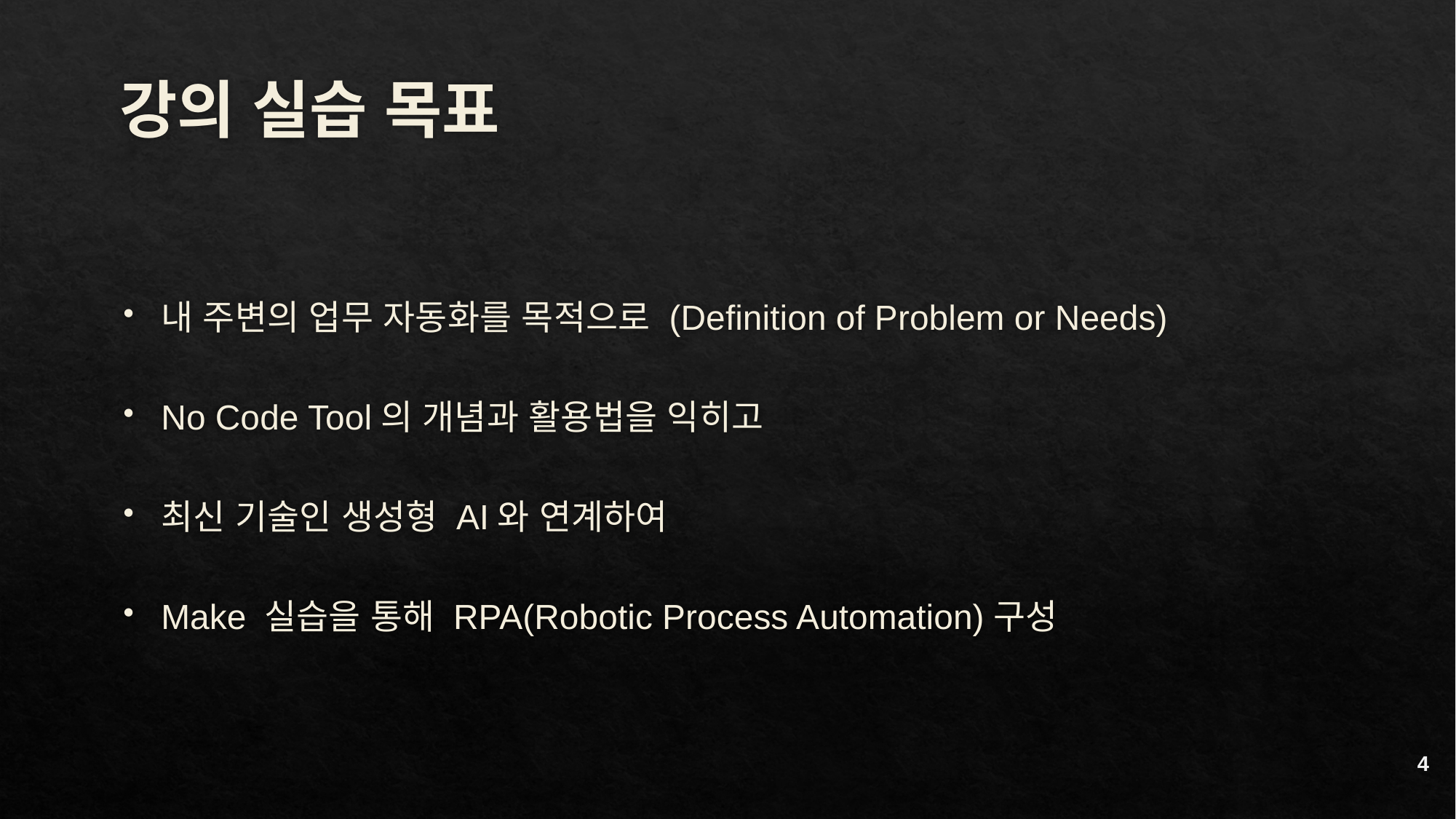

# 강의 실습 목표
내 주변의 업무 자동화를 목적으로 (Definition of Problem or Needs)
No Code Tool의 개념과 활용법을 익히고
최신 기술인 생성형 AI와 연계하여
Make 실습을 통해 RPA(Robotic Process Automation)구성
4